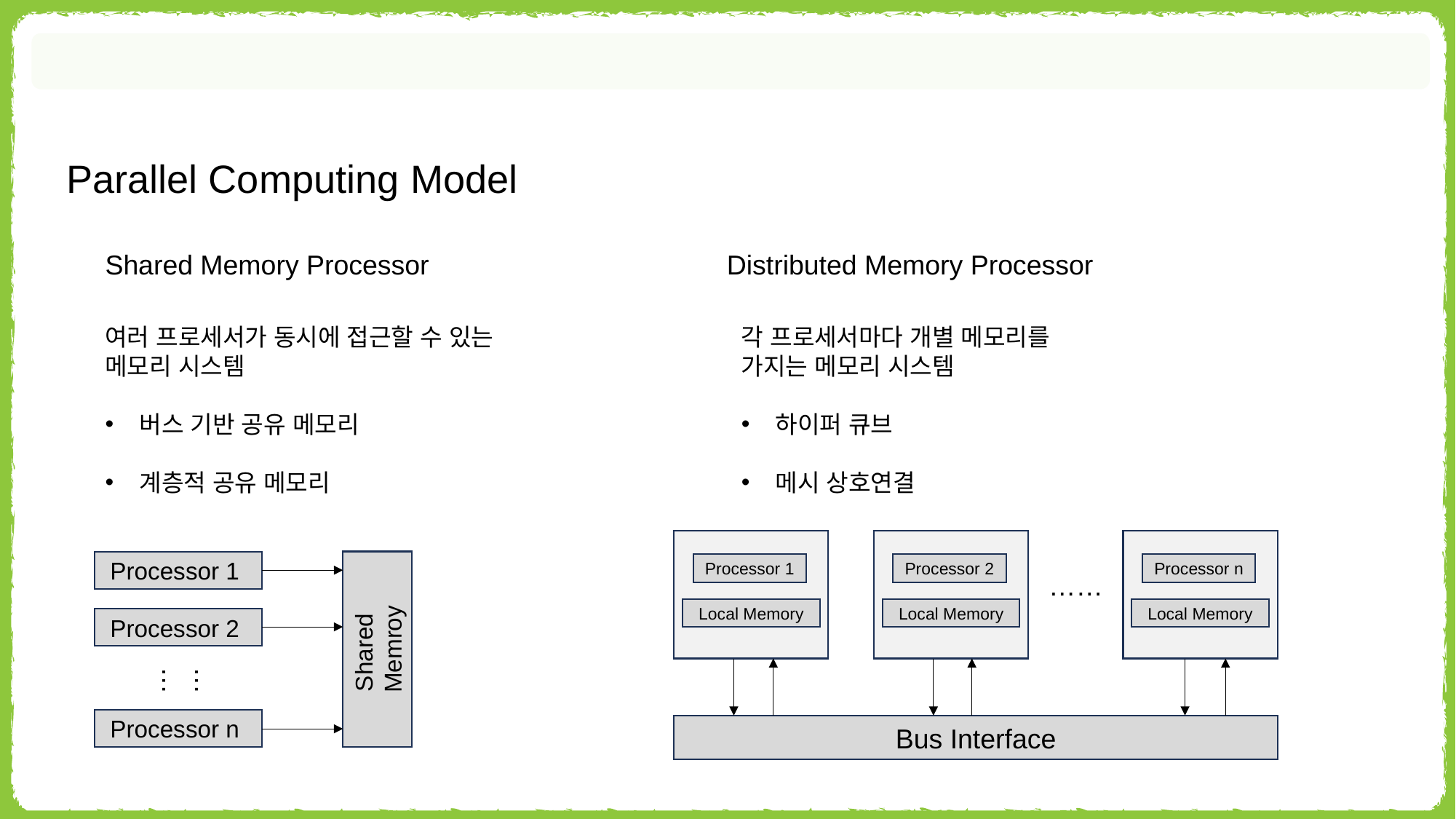

Parallel Computing Model
Shared Memory Processor
Distributed Memory Processor
여러 프로세서가 동시에 접근할 수 있는 메모리 시스템

버스 기반 공유 메모리

계층적 공유 메모리
각 프로세서마다 개별 메모리를
가지는 메모리 시스템

하이퍼 큐브

메시 상호연결

Processor 1
Local Memory

Processor 2
Local Memory

Processor n
Local Memory
……
Bus Interface
Processor 1
Shared
Memroy
Processor 2
……
Processor n